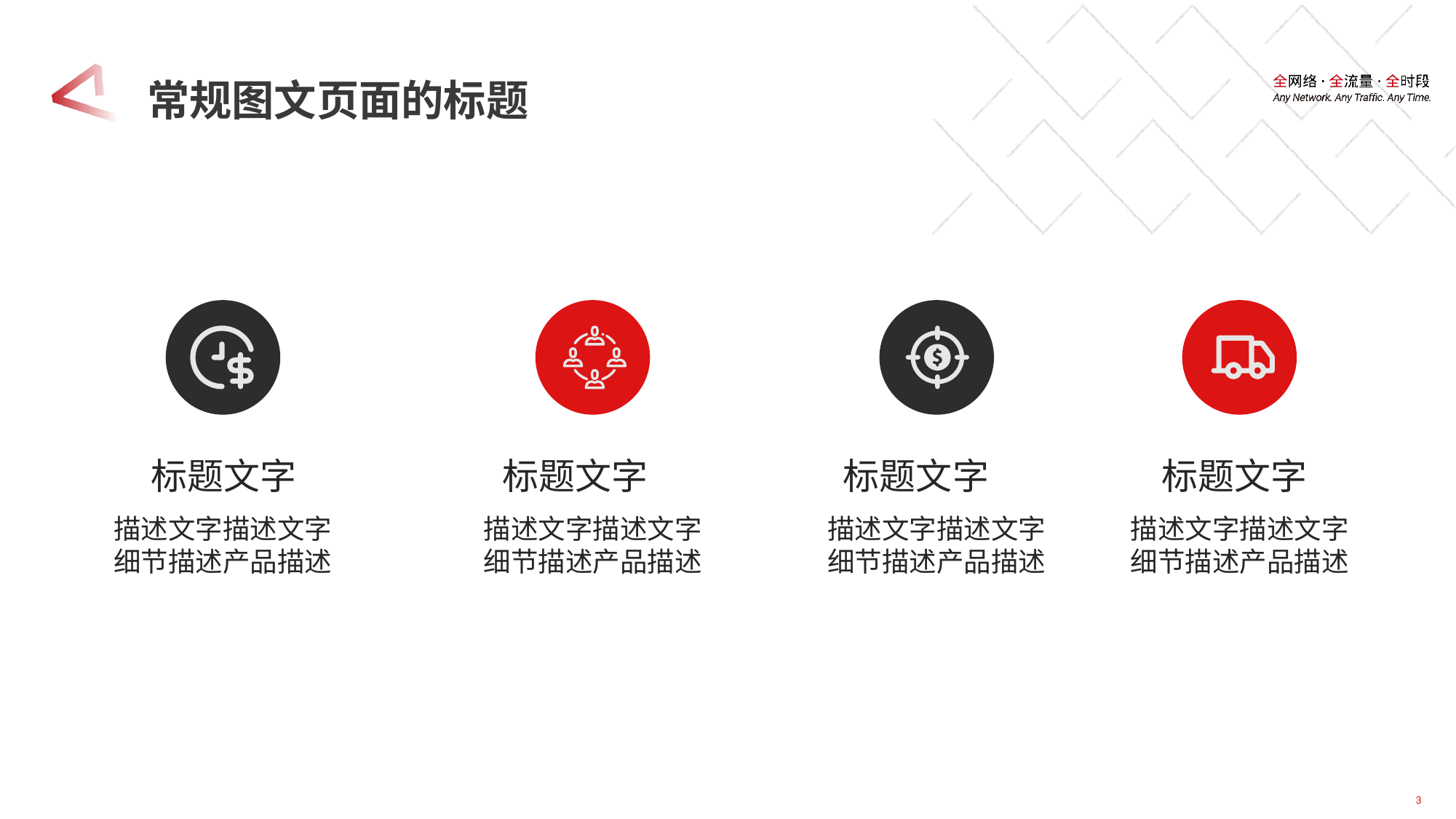

# 常规图文页面的标题

标题文字
描述文字描述文字
细节描述产品描述

标题文字
描述文字描述文字
细节描述产品描述

标题文字
描述文字描述文字
细节描述产品描述

标题文字
描述文字描述文字
细节描述产品描述